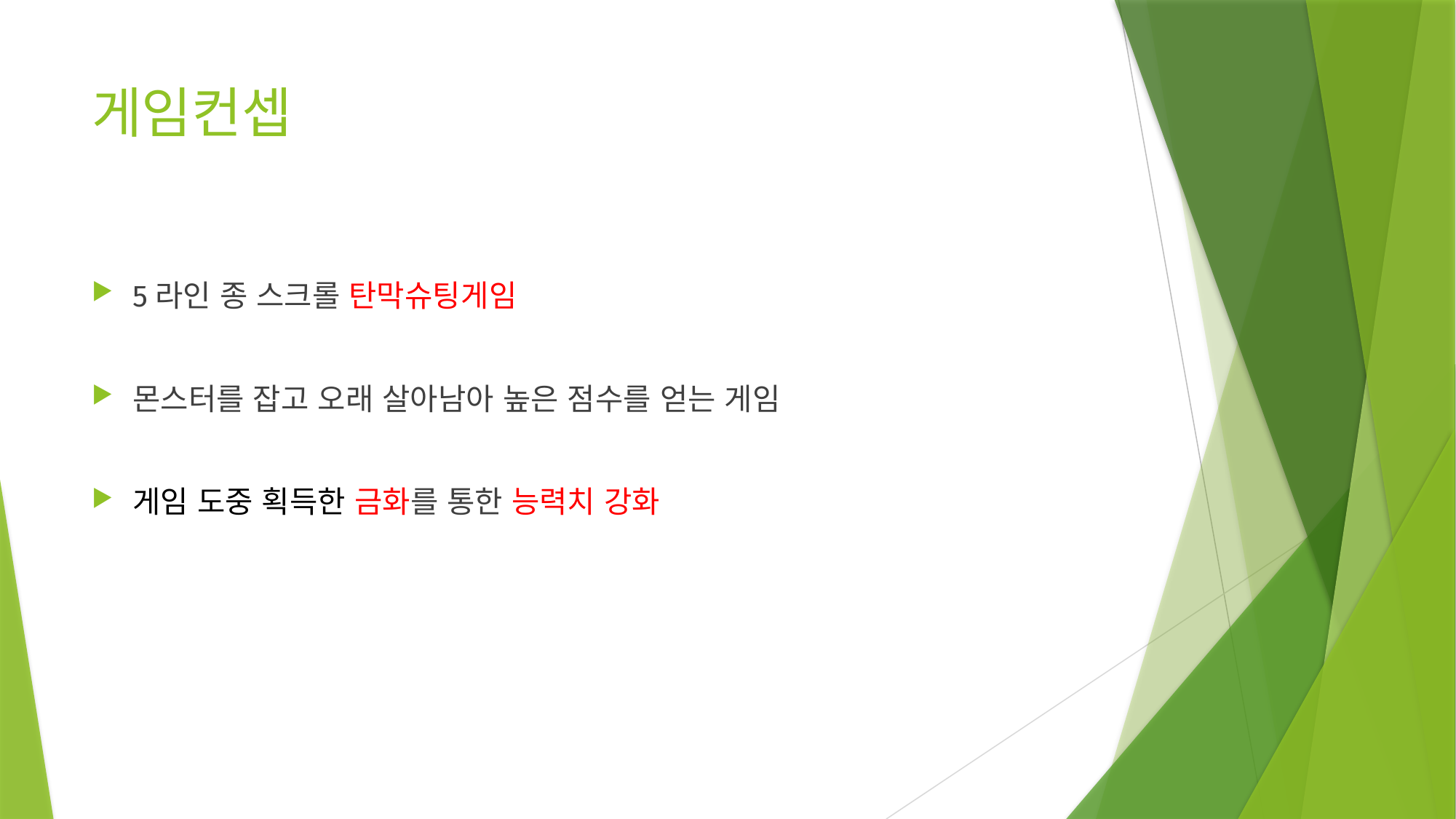

게임컨셉
5라인 종 스크롤 탄막슈팅게임

몬스터를 잡고 오래 살아남아 높은 점수를 얻는 게임

게임 도중 획득한 금화를 통한 능력치 강화